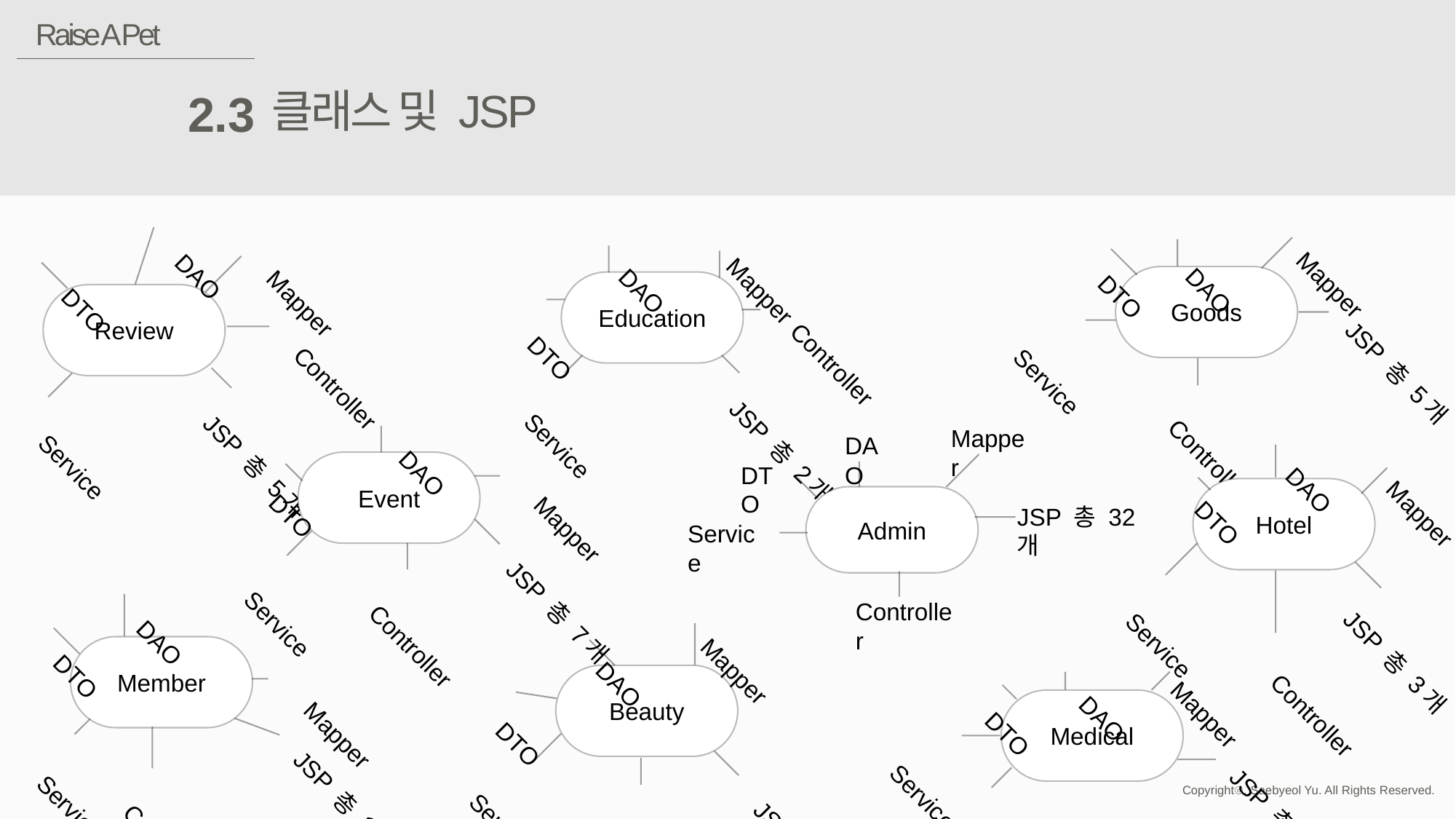

Raise A Pet

클래스 및 JSP
2.3
DAO
Mapper

DTO

Review
Controller

JSP 총 5개
Service
Mapper
DAO
DTO

Goods
JSP 총 5개
Service

Controller
DAO
Mapper

Education
DTO
Controller

Service
JSP 총 2개

DAO

DTO
Mapper
Event

JSP 총 7개

Service

Controller
DAO
Mapper
DTO

Hotel

Service

JSP 총 3개
Controller
Mapper
DAO

DTO

Admin
JSP 총 32개
Service

Controller
DAO

DTO

Member
Mapper

JSP 총 13개
Service

Controller
Mapper
DAO

DTO
Beauty

Service

JSP 총 7개
Controller
Mapper
DAO
DTO

Medical
Service

JSP 총 5개

Controller